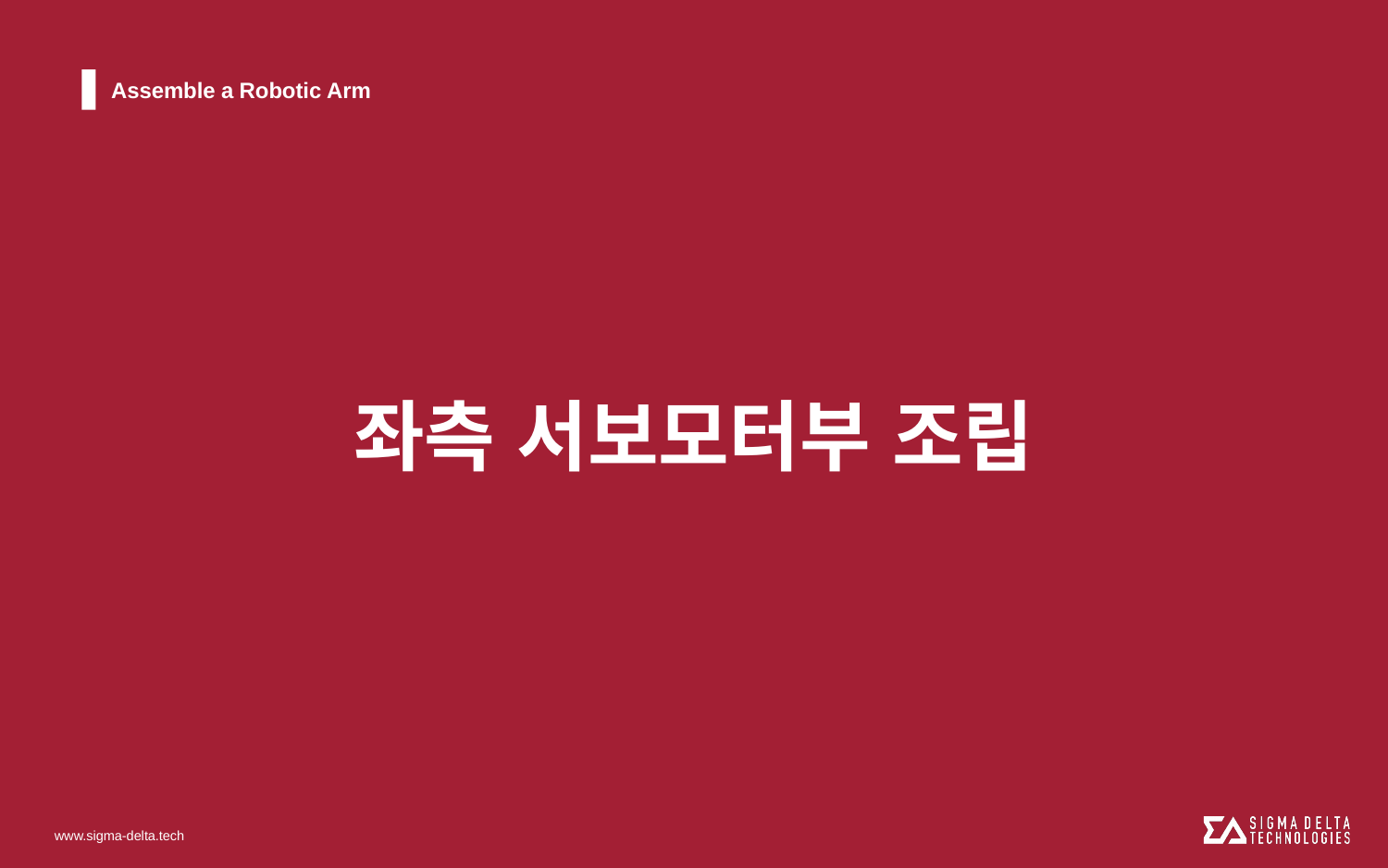

# Assemble a Robotic Arm
좌측 서보모터부 조립